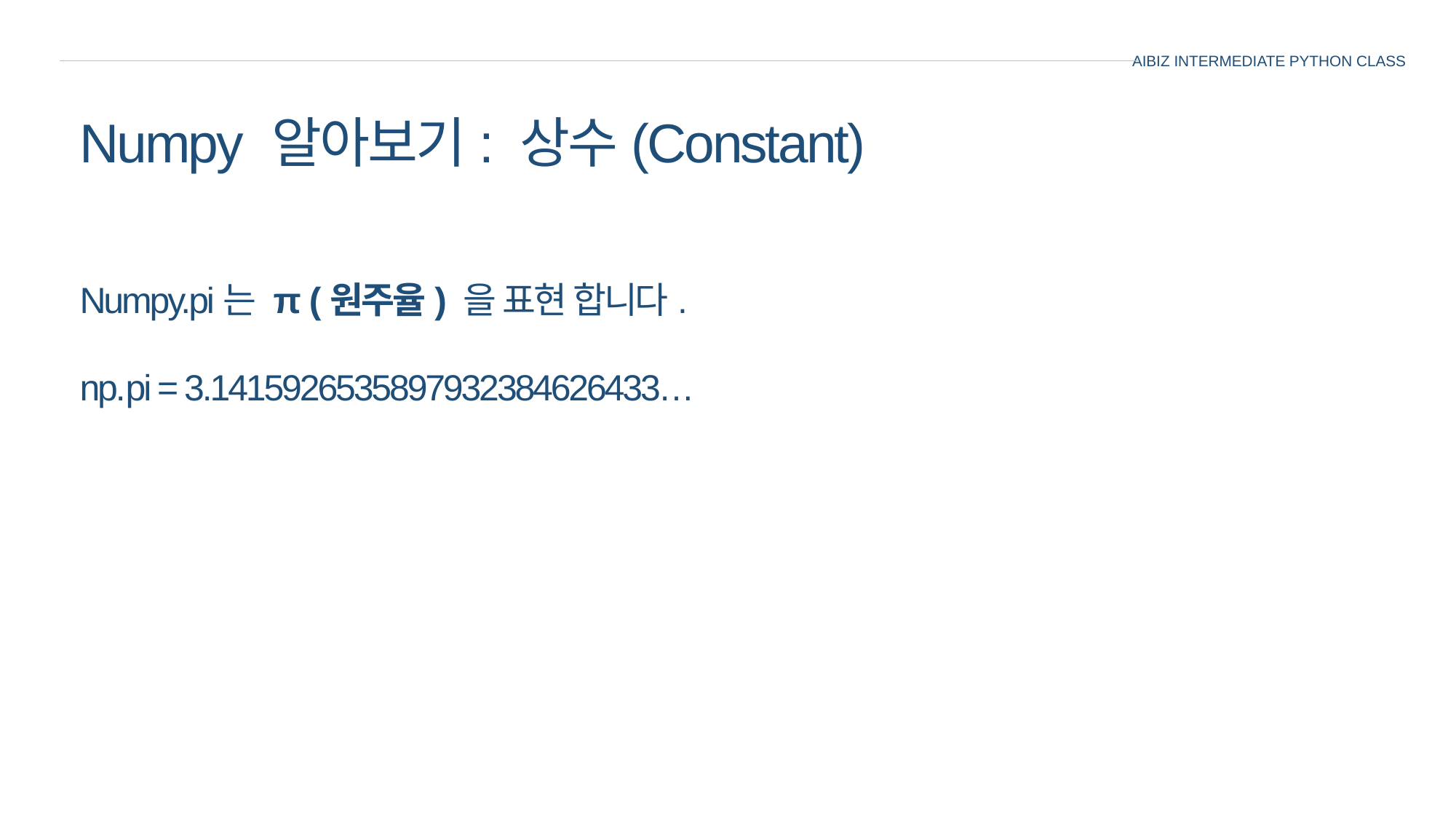

AIBIZ INTERMEDIATE PYTHON CLASS
Numpy 알아보기: 상수(Constant)
Numpy.pi는 π (원주율) 을 표현 합니다.

np.pi = 3.1415926535897932384626433…